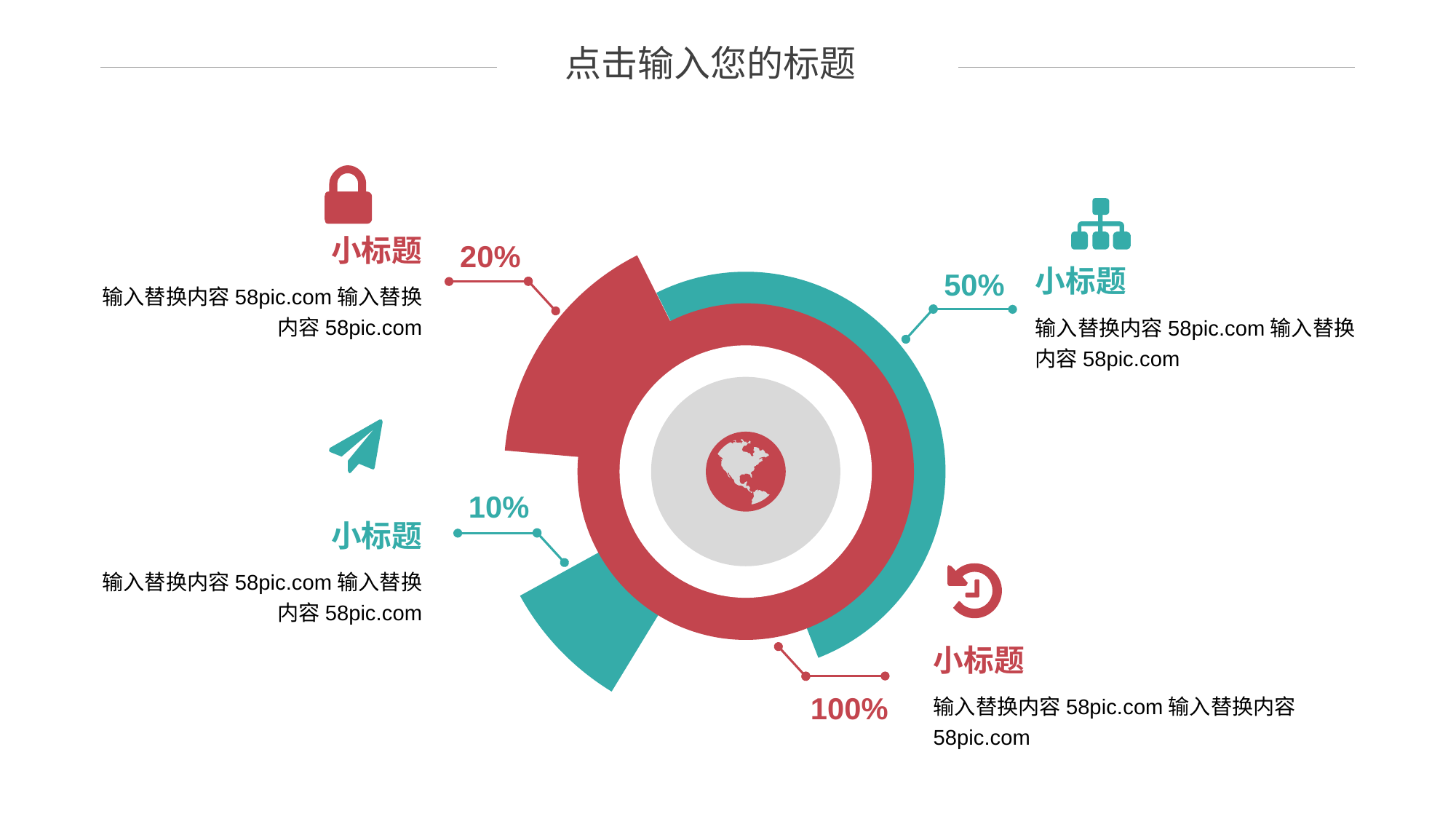

点击输入您的标题

小标题
输入替换内容58pic.com输入替换内容58pic.com
20%
小标题
输入替换内容58pic.com输入替换内容58pic.com
50%

10%
小标题
输入替换内容58pic.com输入替换内容58pic.com

小标题
输入替换内容58pic.com输入替换内容58pic.com
100%